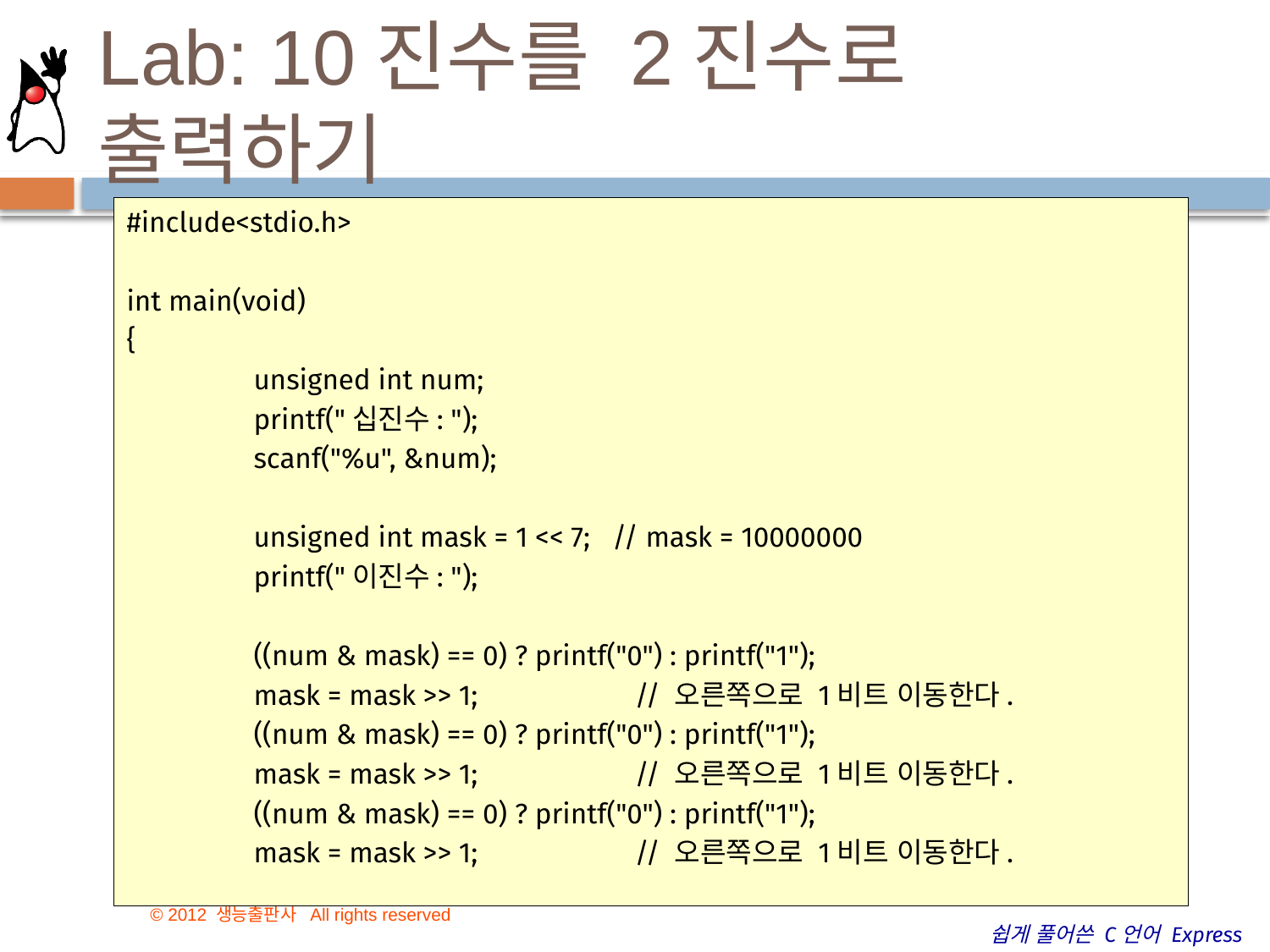

# Lab: 10진수를 2진수로 출력하기
#include<stdio.h>

int main(void)
{
	unsigned int num;
	printf("십진수: ");
	scanf("%u", &num);

	unsigned int mask = 1 << 7;   // mask = 10000000
	printf("이진수: ");

	((num & mask) == 0) ? printf("0") : printf("1");
	mask = mask >> 1;		// 오른쪽으로 1비트 이동한다.
	((num & mask) == 0) ? printf("0") : printf("1");
	mask = mask >> 1;		// 오른쪽으로 1비트 이동한다.
	((num & mask) == 0) ? printf("0") : printf("1");
	mask = mask >> 1;		// 오른쪽으로 1비트 이동한다.